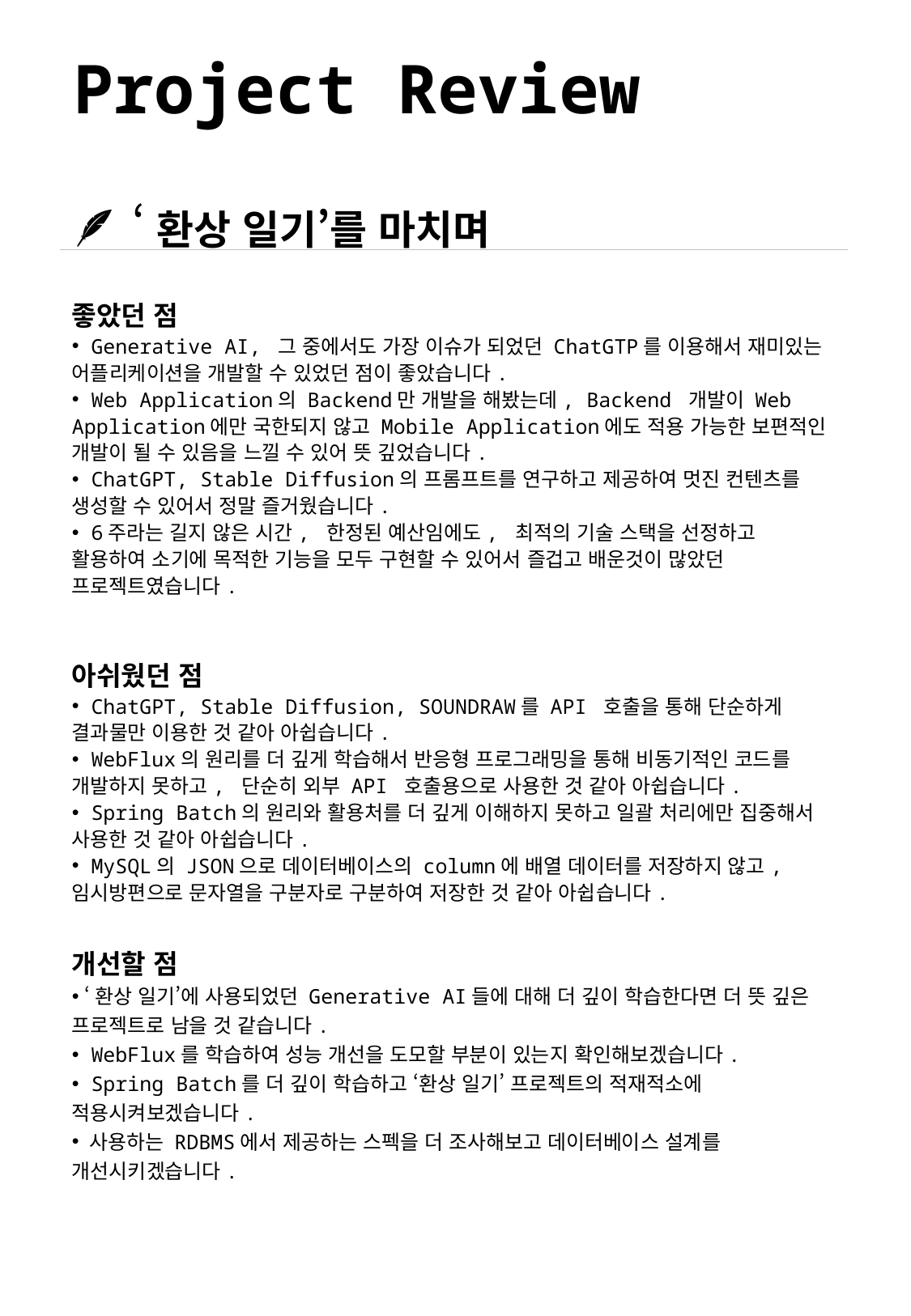

# Project Review
🪶 ‘환상 일기’를 마치며
좋았던 점
 Generative AI, 그 중에서도 가장 이슈가 되었던 ChatGTP를 이용해서 재미있는 어플리케이션을 개발할 수 있었던 점이 좋았습니다.
 Web Application의 Backend만 개발을 해봤는데, Backend 개발이 Web Application에만 국한되지 않고 Mobile Application에도 적용 가능한 보편적인 개발이 될 수 있음을 느낄 수 있어 뜻 깊었습니다.
 ChatGPT, Stable Diffusion의 프롬프트를 연구하고 제공하여 멋진 컨텐츠를 생성할 수 있어서 정말 즐거웠습니다.
 6주라는 길지 않은 시간, 한정된 예산임에도, 최적의 기술 스택을 선정하고 활용하여 소기에 목적한 기능을 모두 구현할 수 있어서 즐겁고 배운것이 많았던 프로젝트였습니다.

아쉬웠던 점
 ChatGPT, Stable Diffusion, SOUNDRAW를 API 호출을 통해 단순하게 결과물만 이용한 것 같아 아쉽습니다.
 WebFlux의 원리를 더 깊게 학습해서 반응형 프로그래밍을 통해 비동기적인 코드를 개발하지 못하고, 단순히 외부 API 호출용으로 사용한 것 같아 아쉽습니다.
 Spring Batch의 원리와 활용처를 더 깊게 이해하지 못하고 일괄 처리에만 집중해서 사용한 것 같아 아쉽습니다.
 MySQL의 JSON으로 데이터베이스의 column에 배열 데이터를 저장하지 않고, 임시방편으로 문자열을 구분자로 구분하여 저장한 것 같아 아쉽습니다.

개선할 점
 ‘환상 일기’에 사용되었던 Generative AI들에 대해 더 깊이 학습한다면 더 뜻 깊은 프로젝트로 남을 것 같습니다.
 WebFlux를 학습하여 성능 개선을 도모할 부분이 있는지 확인해보겠습니다.
 Spring Batch를 더 깊이 학습하고 ‘환상 일기’ 프로젝트의 적재적소에 적용시켜보겠습니다.
 사용하는 RDBMS에서 제공하는 스펙을 더 조사해보고 데이터베이스 설계를 개선시키겠습니다.